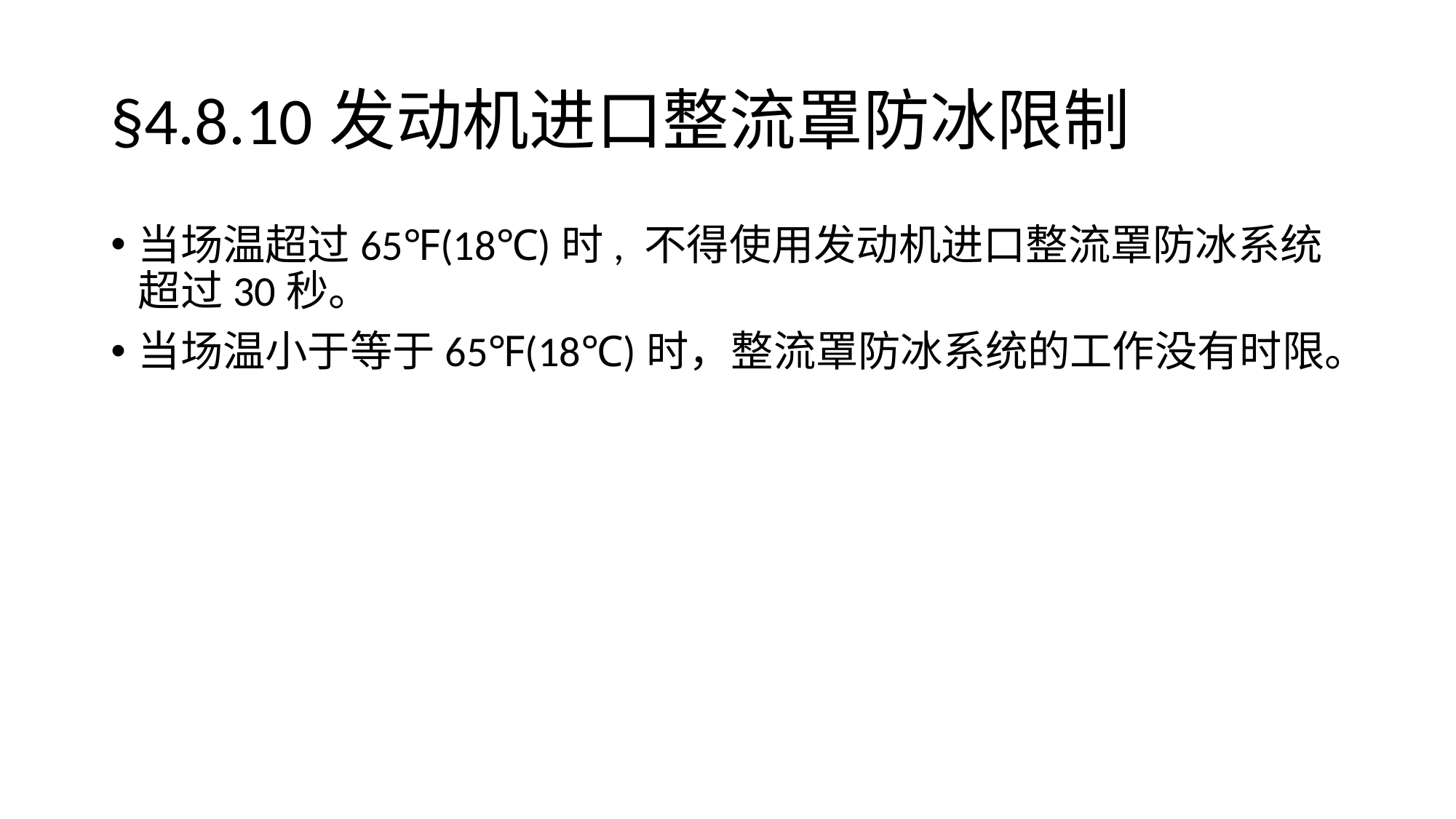

# §4.8.10	发动机进口整流罩防冰限制
当场温超过65℉(18℃)时, 不得使用发动机进口整流罩防冰系统超过30秒。
当场温小于等于65℉(18℃)时，整流罩防冰系统的工作没有时限。